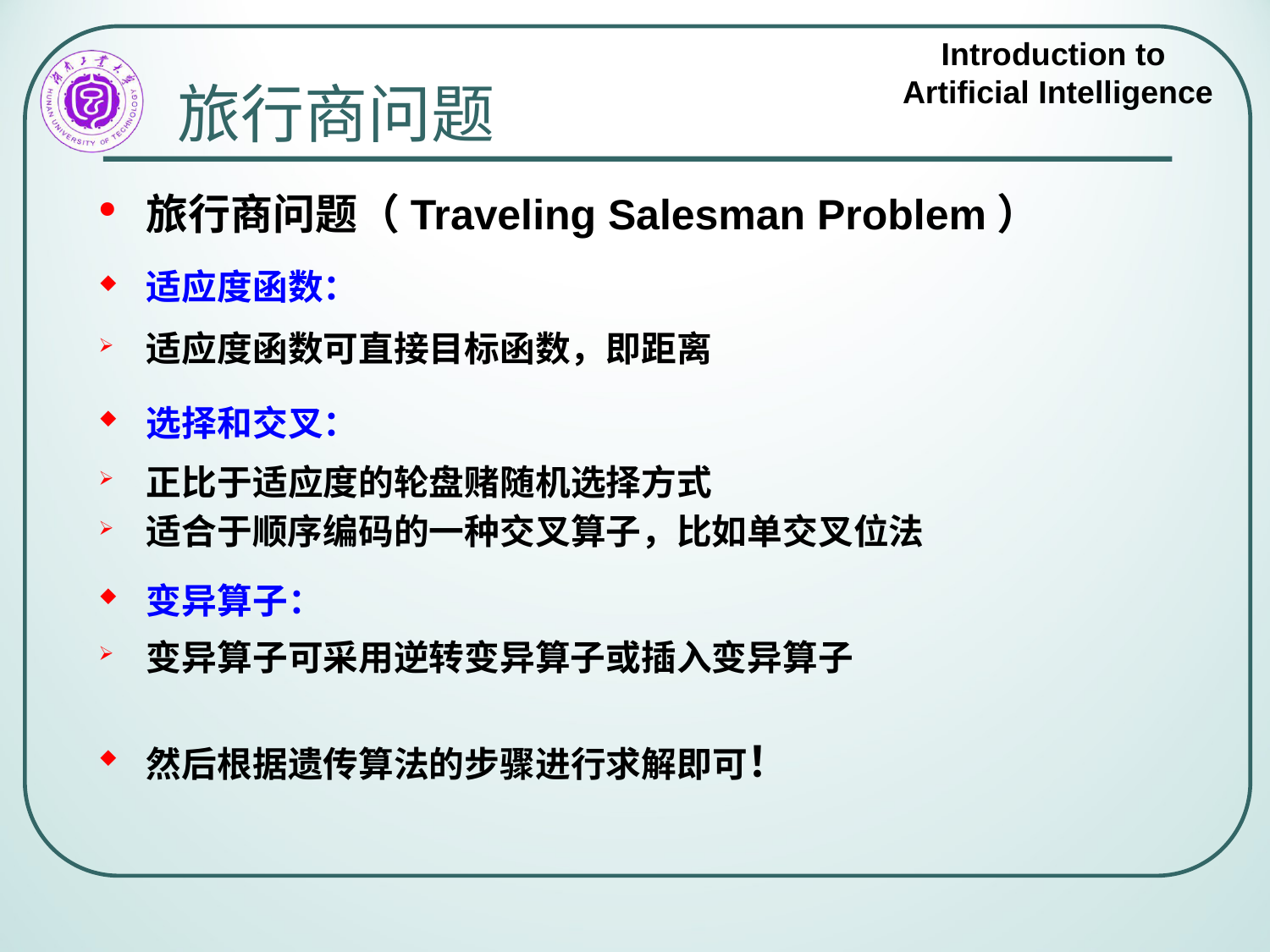

# 旅行商问题
旅行商问题（Traveling Salesman Problem）

适应度函数：

适应度函数可直接目标函数，即距离

选择和交叉：

正比于适应度的轮盘赌随机选择方式
适合于顺序编码的一种交叉算子，比如单交叉位法

变异算子：

变异算子可采用逆转变异算子或插入变异算子

然后根据遗传算法的步骤进行求解即可！